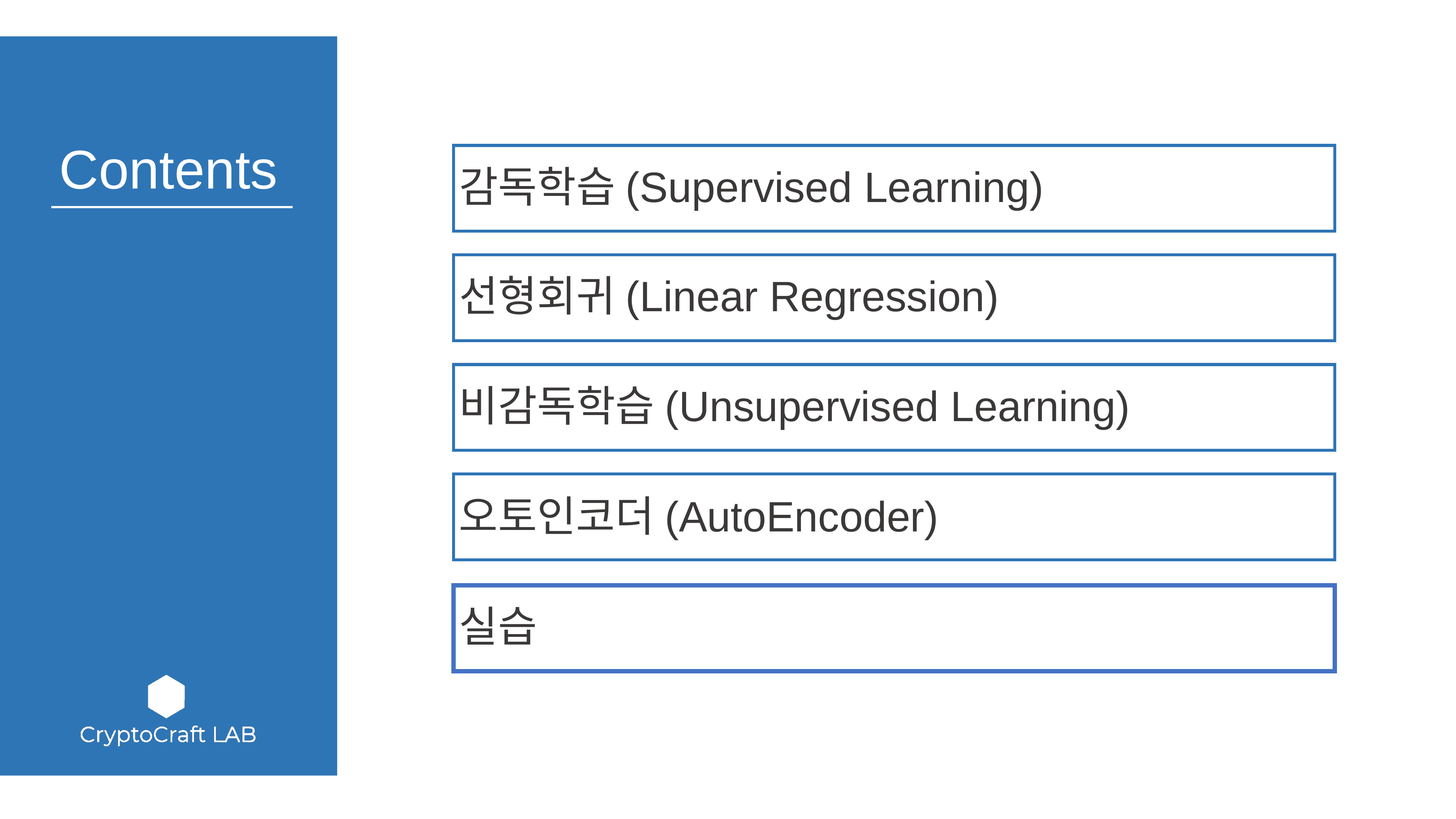

감독학습(Supervised Learning)
선형회귀(Linear Regression)
비감독학습(Unsupervised Learning)
오토인코더(AutoEncoder)

실습